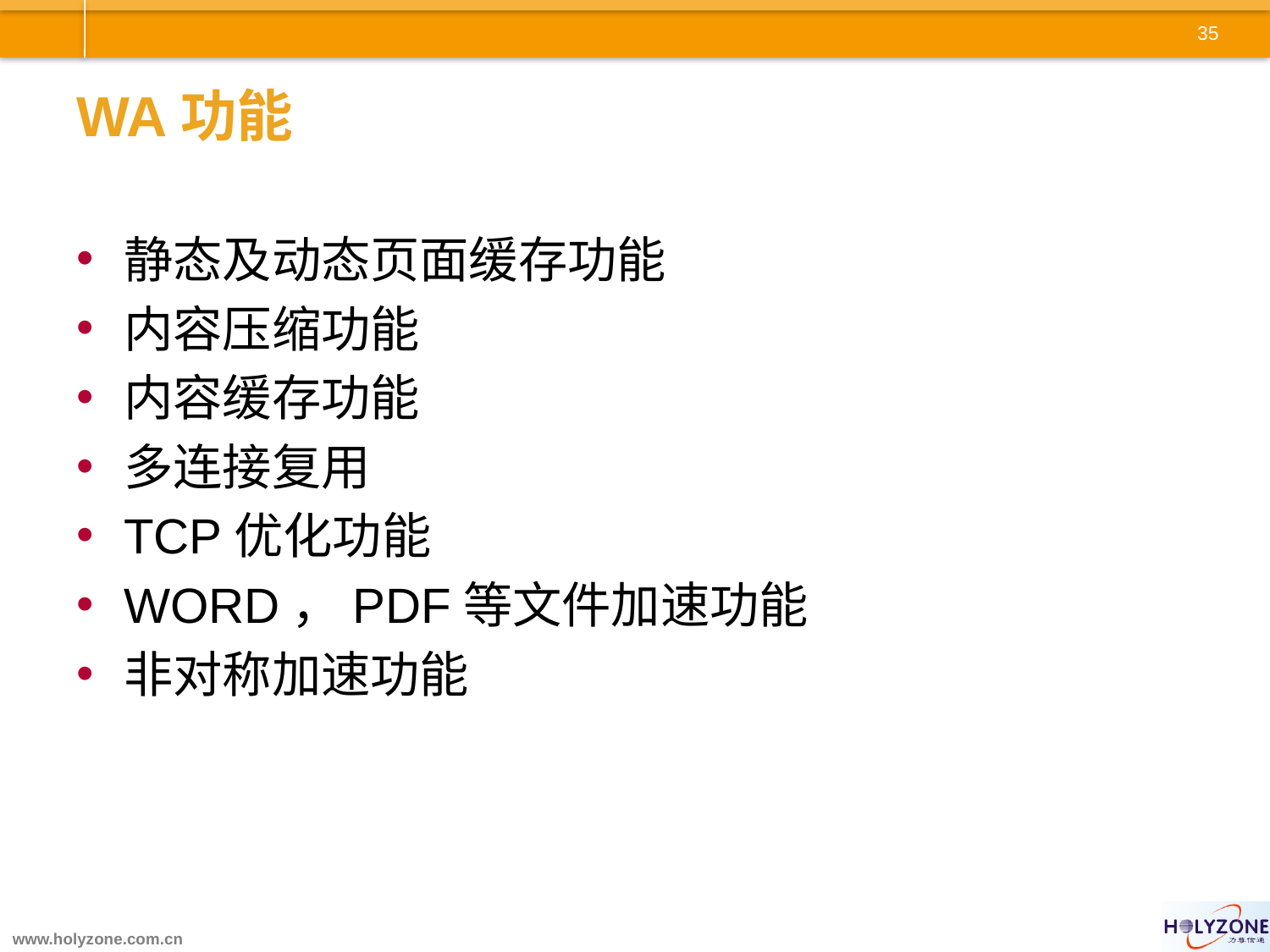

# WA功能
静态及动态页面缓存功能
内容压缩功能
内容缓存功能
多连接复用
TCP优化功能
WORD，PDF等文件加速功能
非对称加速功能